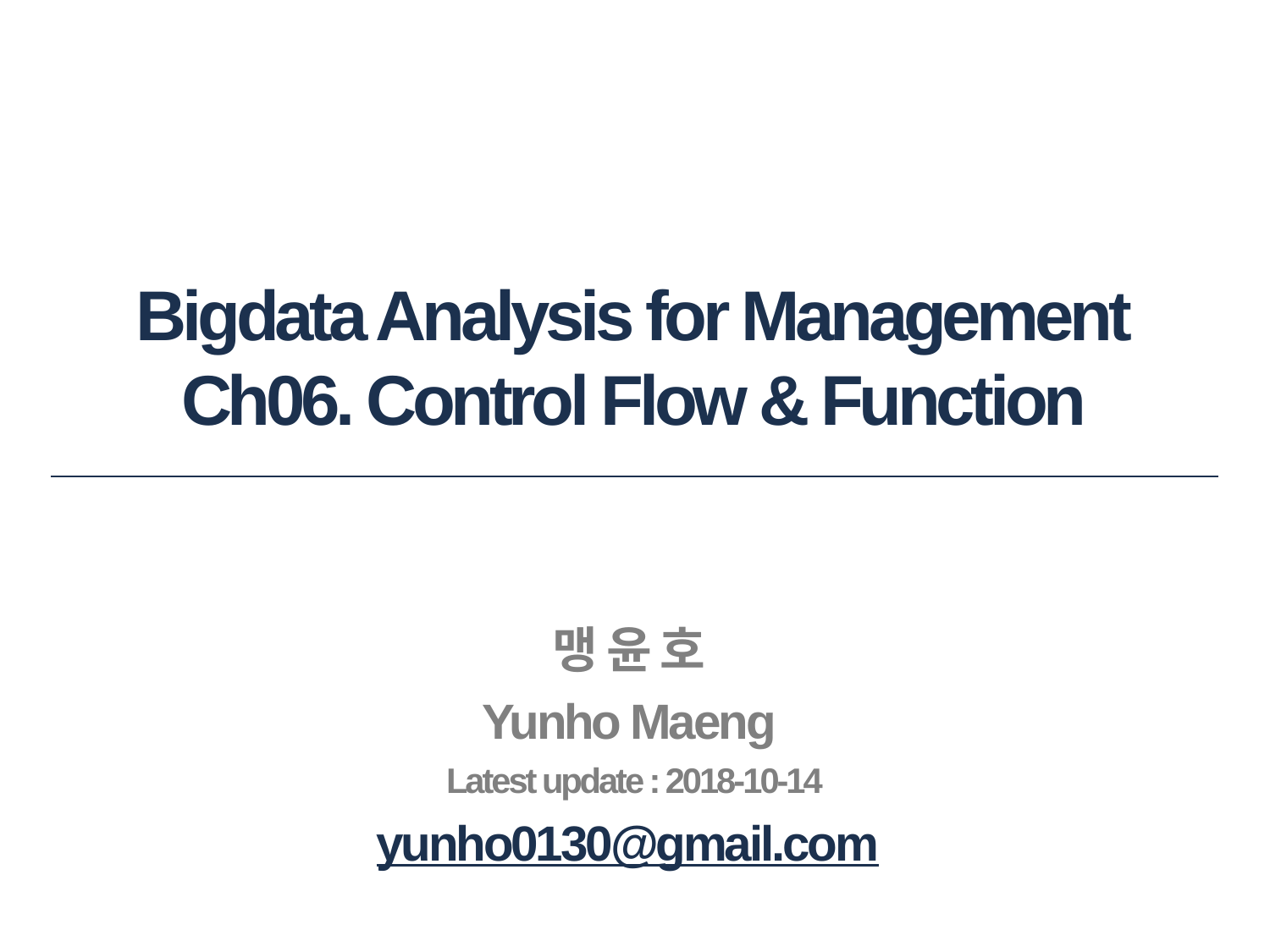

# Bigdata Analysis for Management Ch06. Control Flow & Function

맹 윤 호
Yunho Maeng
Latest update : 2018-10-14
yunho0130@gmail.com